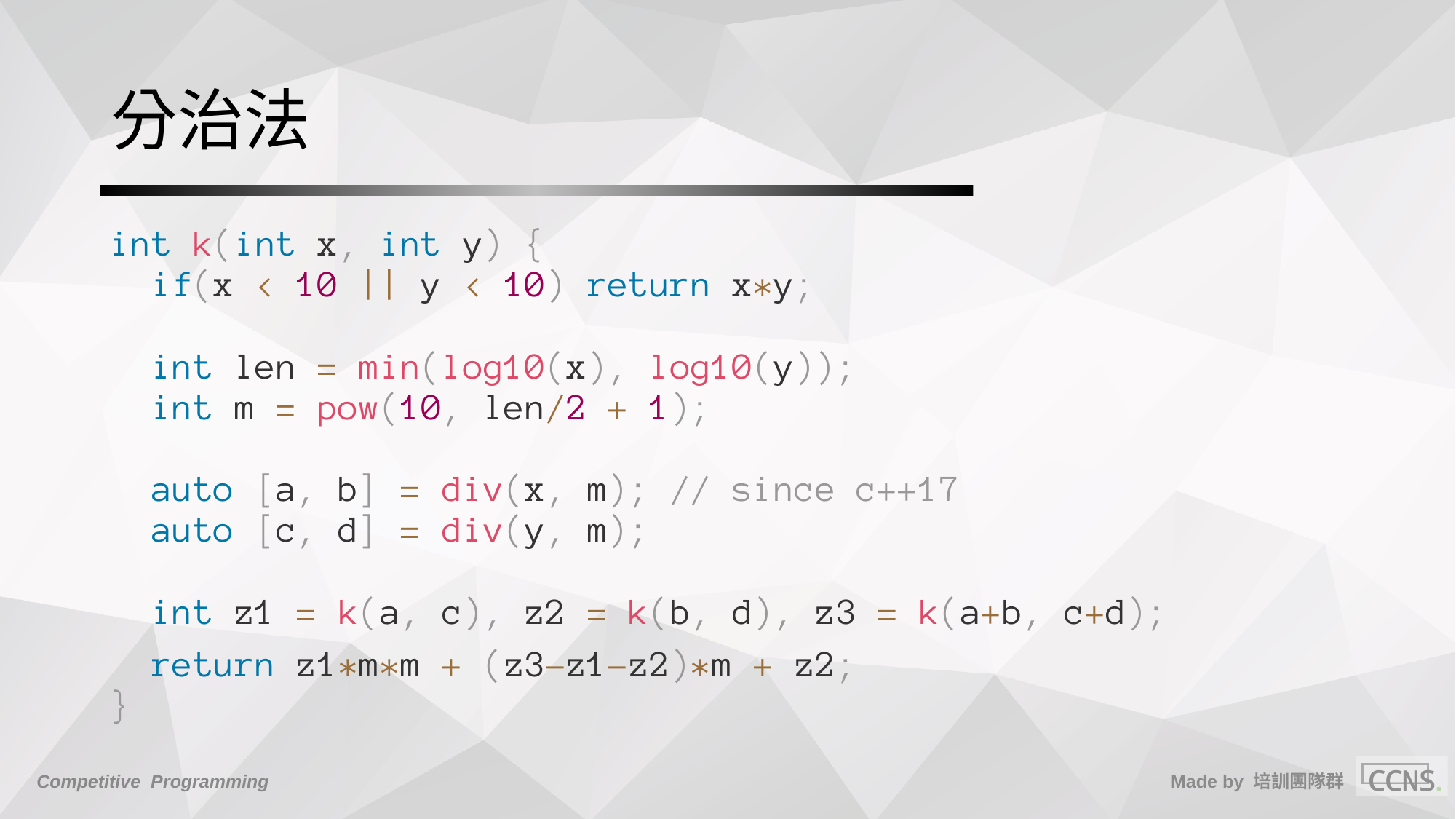

# 分治法
int k(int x, int y) {
  if(x < 10 || y < 10) return x*y;
  int len = min(log10(x), log10(y));
  int m = pow(10, len/2 + 1);
  auto [a, b] = div(x, m); // since c++17
  auto [c, d] = div(y, m);
  int z1 = k(a, c), z2 = k(b, d), z3 = k(a+b, c+d);
  return z1*m*m + (z3-z1-z2)*m + z2;
}